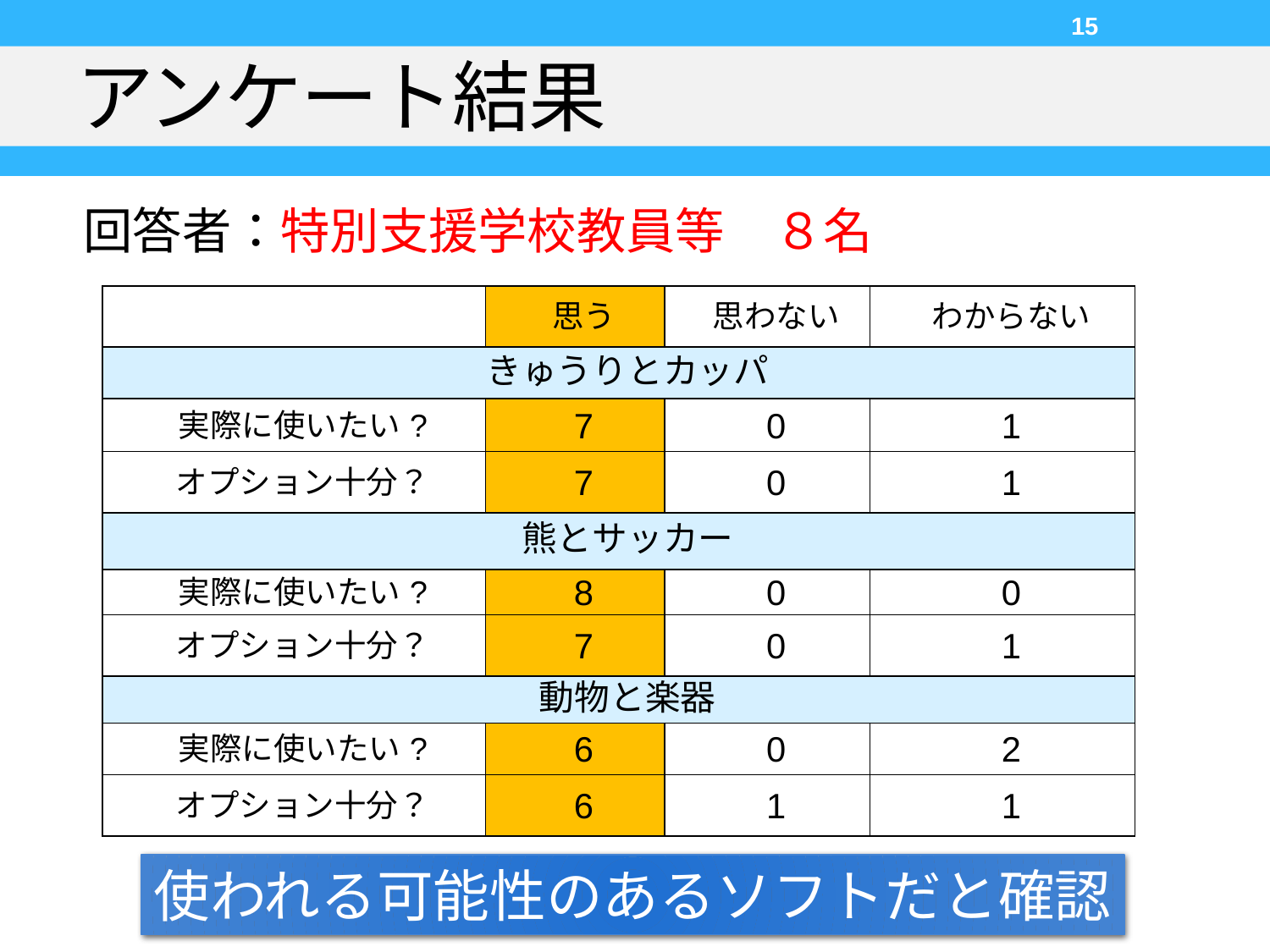

15
# アンケート結果
回答者：特別支援学校教員等　８名
|  | 思う | 思わない | わからない |
| --- | --- | --- | --- |
| きゅうりとカッパ |  |  |  |
| 実際に使いたい? | 7 | 0 | 1 |
| オプション十分？ | 7 | 0 | 1 |
| 熊とサッカー |  |  |  |
| 実際に使いたい? | 8 | 0 | 0 |
| オプション十分？ | 7 | 0 | 1 |
| 動物と楽器 |  |  |  |
| 実際に使いたい? | 6 | 0 | 2 |
| オプション十分？ | 6 | 1 | 1 |
使われる可能性のあるソフトだと確認